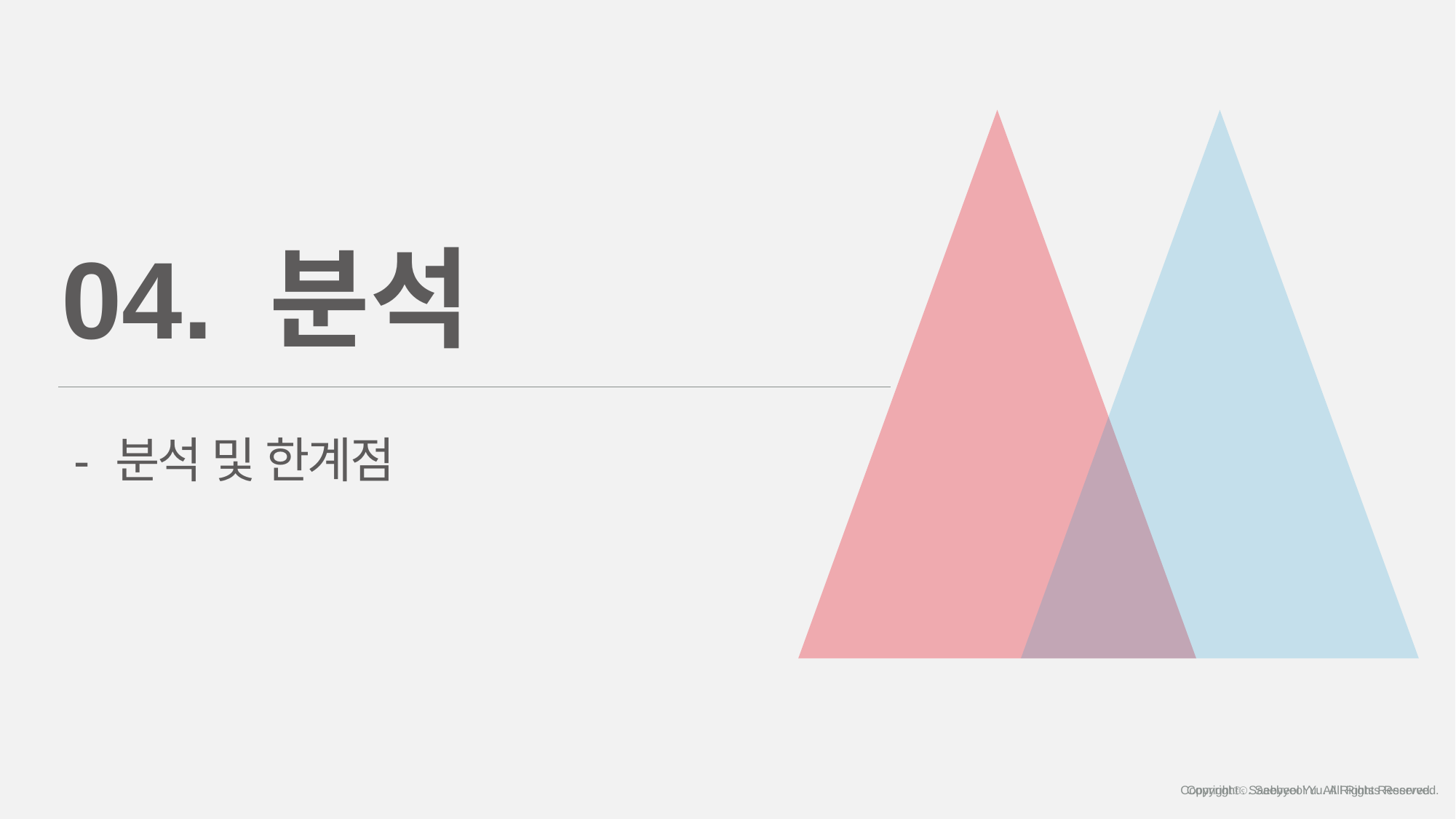

04. 분석
- 분석 및 한계점
Copyrightⓒ. Saebyeol Yu. All Rights Reserved.